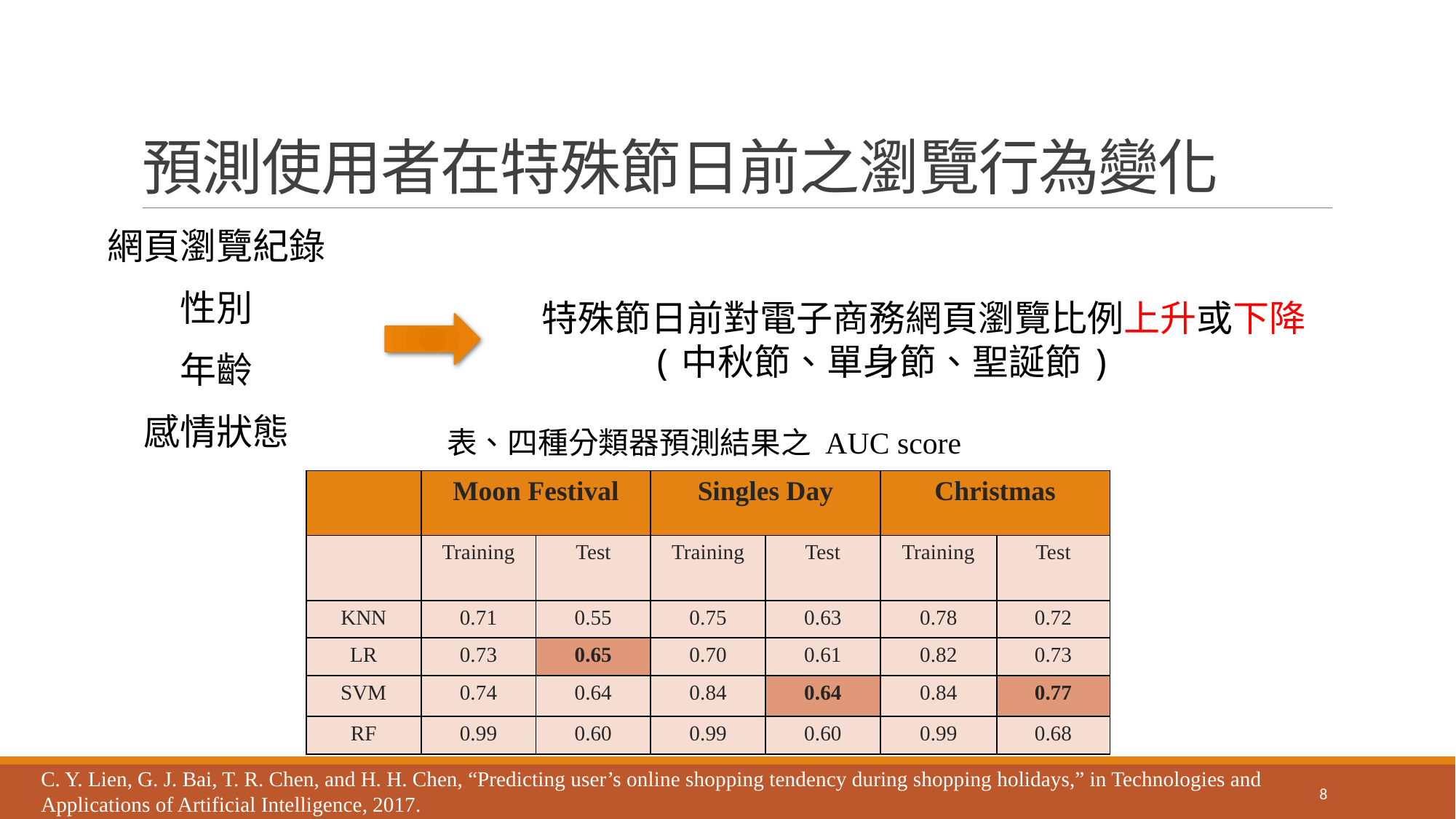

# 預測使用者在特殊節日前之瀏覽行為變化
網頁瀏覽紀錄

性別

年齡

感情狀態
特殊節日前對電子商務網頁瀏覽比例上升或下降
	(中秋節、單身節、聖誕節)

表、四種分類器預測結果之 AUC score
|  | Moon Festival |  | Singles Day |  | Christmas |  |
| --- | --- | --- | --- | --- | --- | --- |
|  | Training | Test | Training | Test | Training | Test |
| KNN | 0.71 | 0.55 | 0.75 | 0.63 | 0.78 | 0.72 |
| LR | 0.73 | 0.65 | 0.70 | 0.61 | 0.82 | 0.73 |
| SVM | 0.74 | 0.64 | 0.84 | 0.64 | 0.84 | 0.77 |
| RF | 0.99 | 0.60 | 0.99 | 0.60 | 0.99 | 0.68 |

C. Y. Lien, G. J. Bai, T. R. Chen, and H. H. Chen, “Predicting user’s online shopping tendency during shopping holidays,” in Technologies and Applications of Artificial Intelligence, 2017.
8